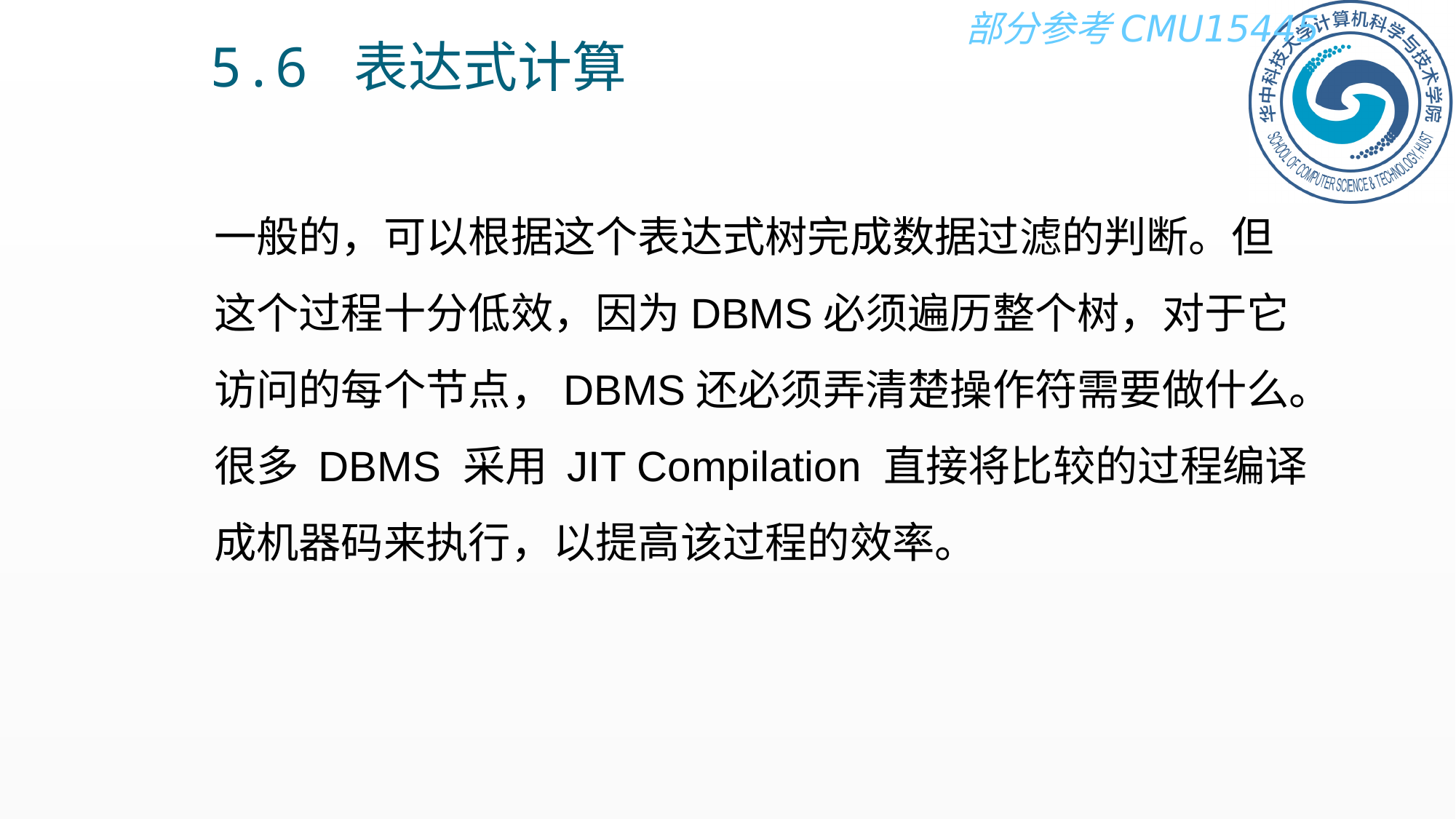

5.6 表达式计算

一般的，可以根据这个表达式树完成数据过滤的判断。但这个过程十分低效，因为DBMS必须遍历整个树，对于它访问的每个节点，DBMS还必须弄清楚操作符需要做什么。很多 DBMS 采用 JIT Compilation 直接将比较的过程编译成机器码来执行，以提高该过程的效率。
175